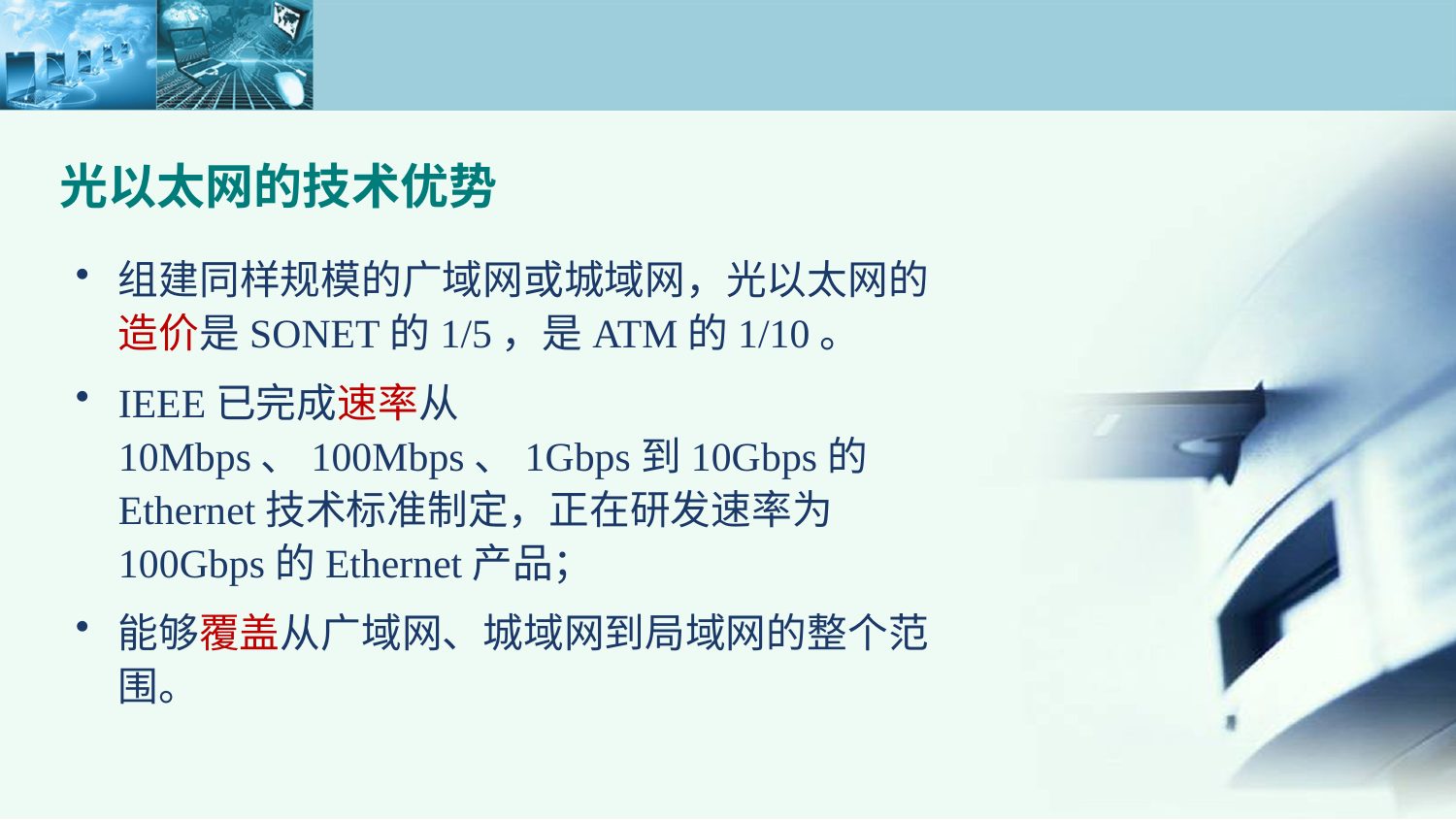

光以太网的技术优势
组建同样规模的广域网或城域网，光以太网的造价是SONET的1/5，是ATM的1/10。
IEEE已完成速率从10Mbps、100Mbps、1Gbps到10Gbps的Ethernet技术标准制定，正在研发速率为100Gbps的Ethernet产品；
能够覆盖从广域网、城域网到局域网的整个范围。